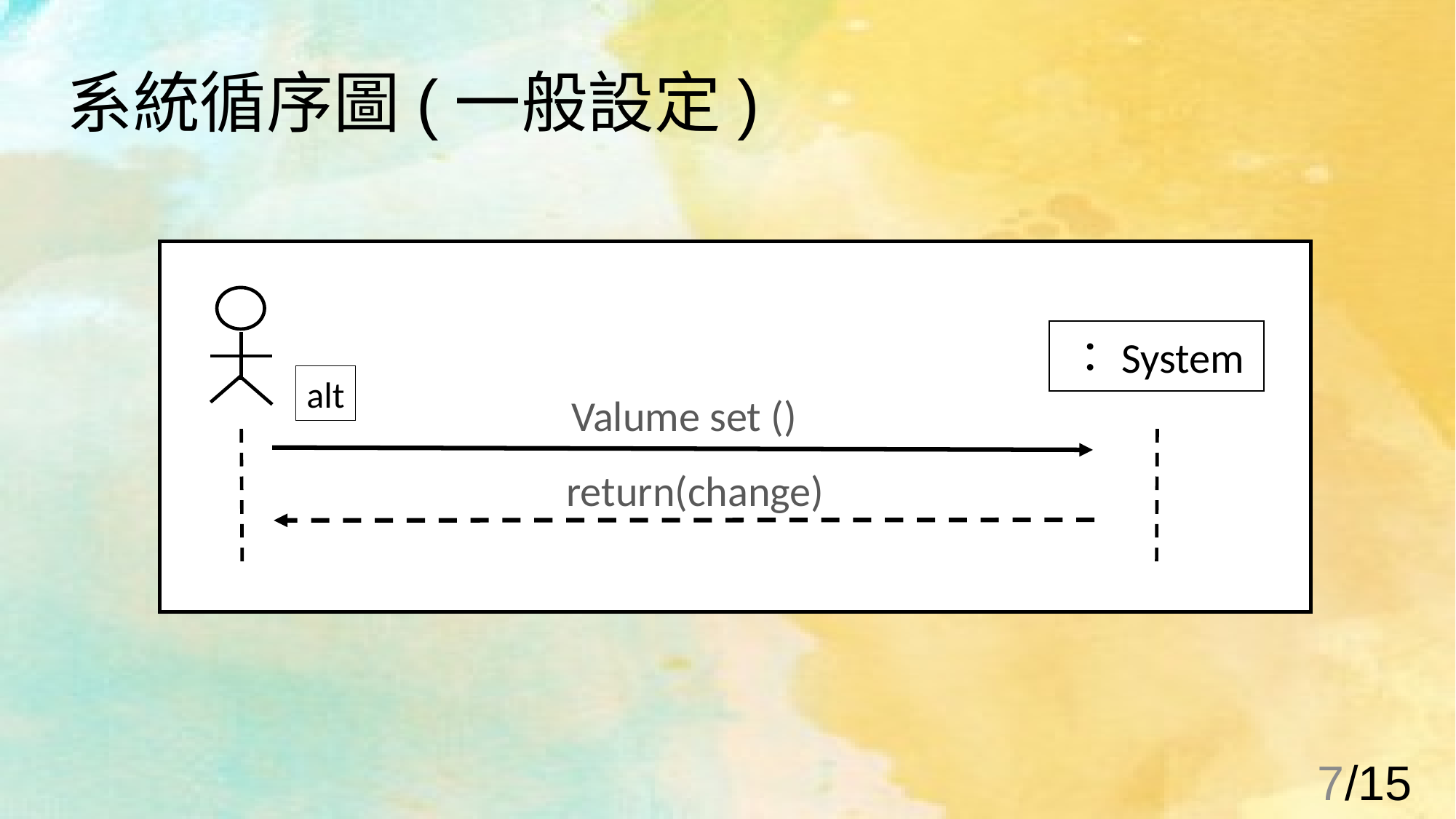

# 系統循序圖(一般設定)

：System
alt
Valume set ()
return(change)
7